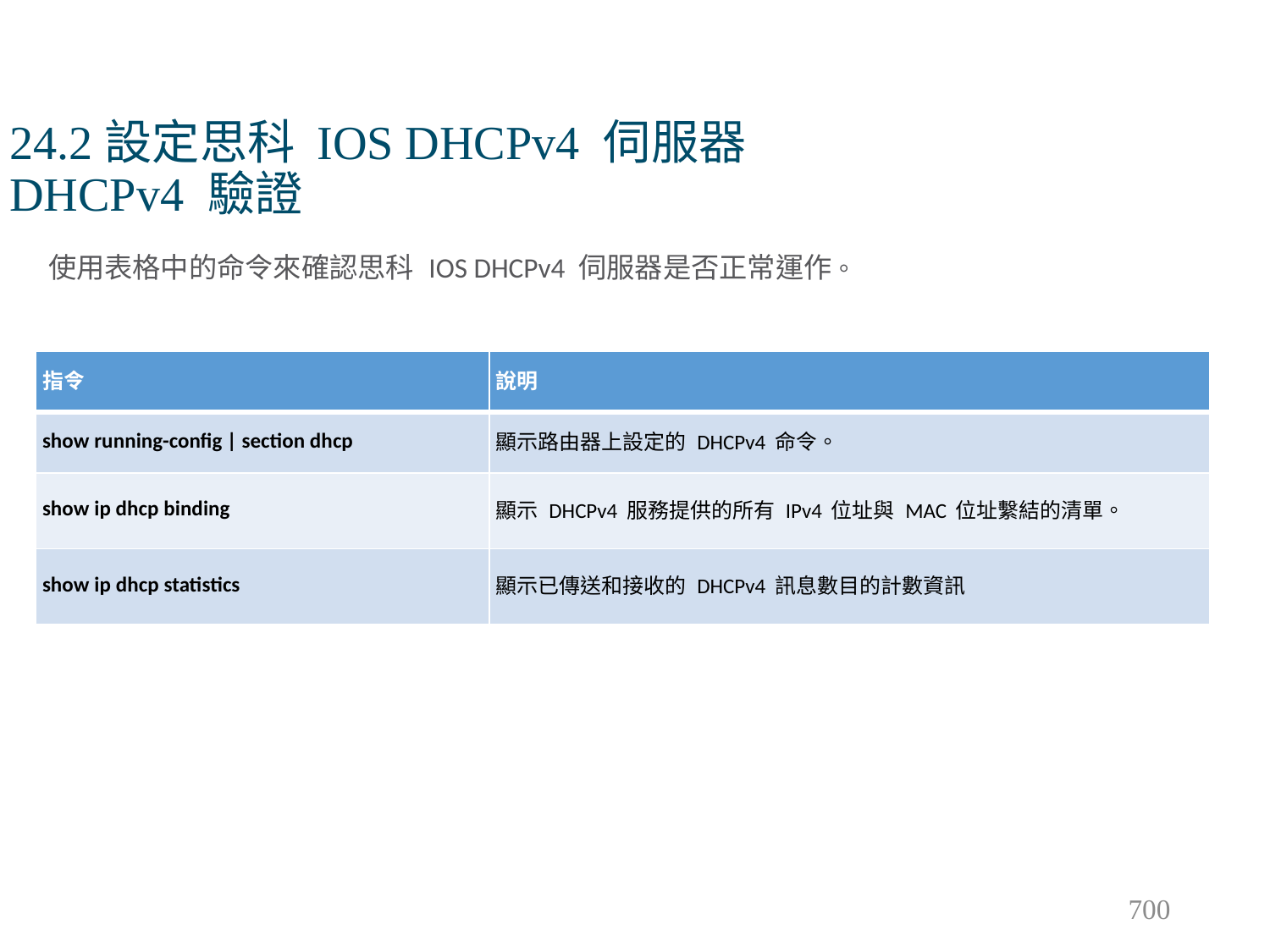

# 24.2設定思科 IOS DHCPv4 伺服器 DHCPv4 驗證
使用表格中的命令來確認思科 IOS DHCPv4 伺服器是否正常運作。
| 指令 | 說明 |
| --- | --- |
| show running-config | section dhcp | 顯示路由器上設定的 DHCPv4 命令。 |
| show ip dhcp binding | 顯示 DHCPv4 服務提供的所有 IPv4 位址與 MAC 位址繫結的清單。 |
| show ip dhcp statistics | 顯示已傳送和接收的 DHCPv4 訊息數目的計數資訊 |
700